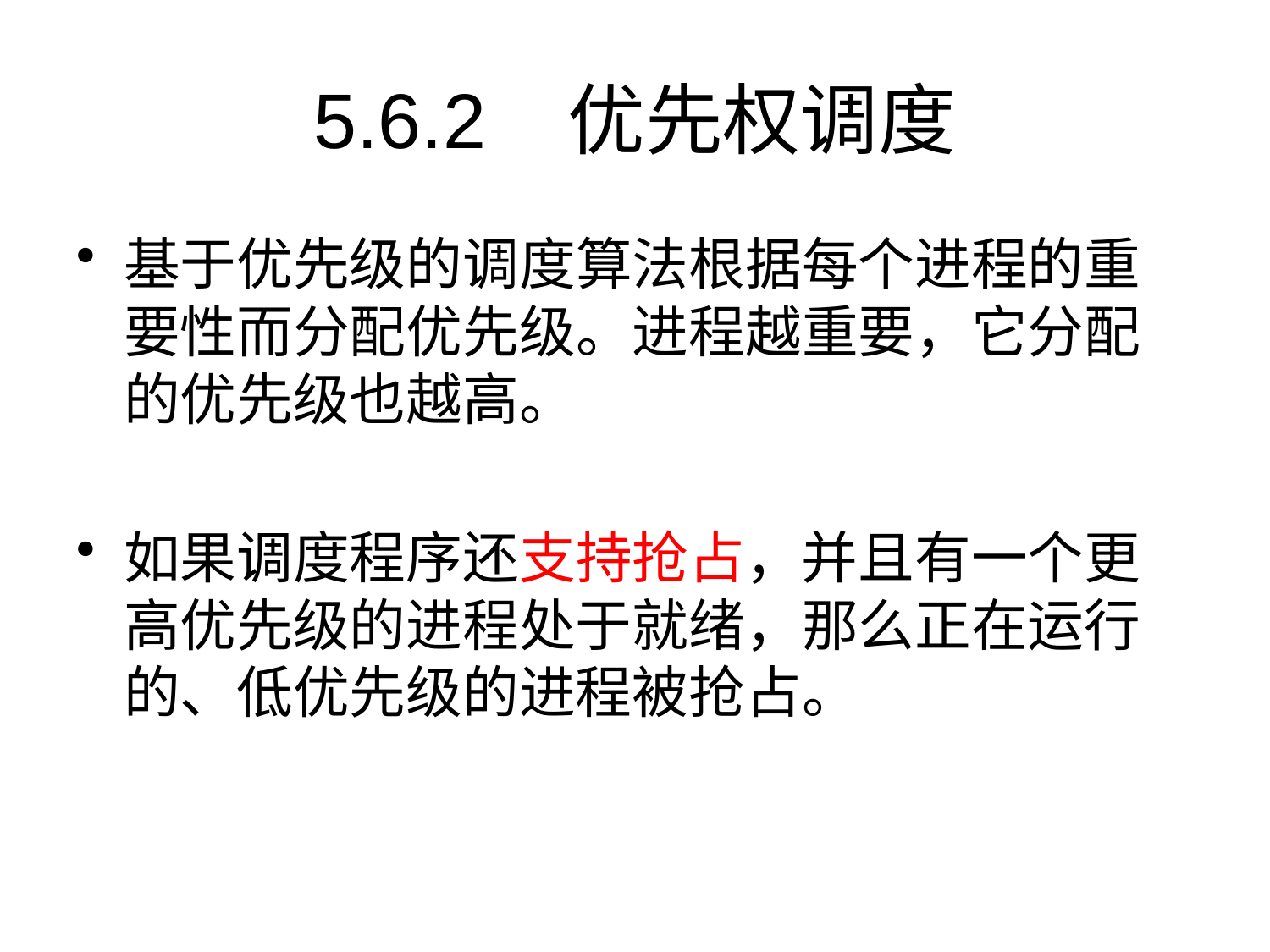

# 5.6.2	优先权调度
基于优先级的调度算法根据每个进程的重要性而分配优先级。进程越重要，它分配的优先级也越高。

如果调度程序还支持抢占，并且有一个更高优先级的进程处于就绪，那么正在运行的、低优先级的进程被抢占。